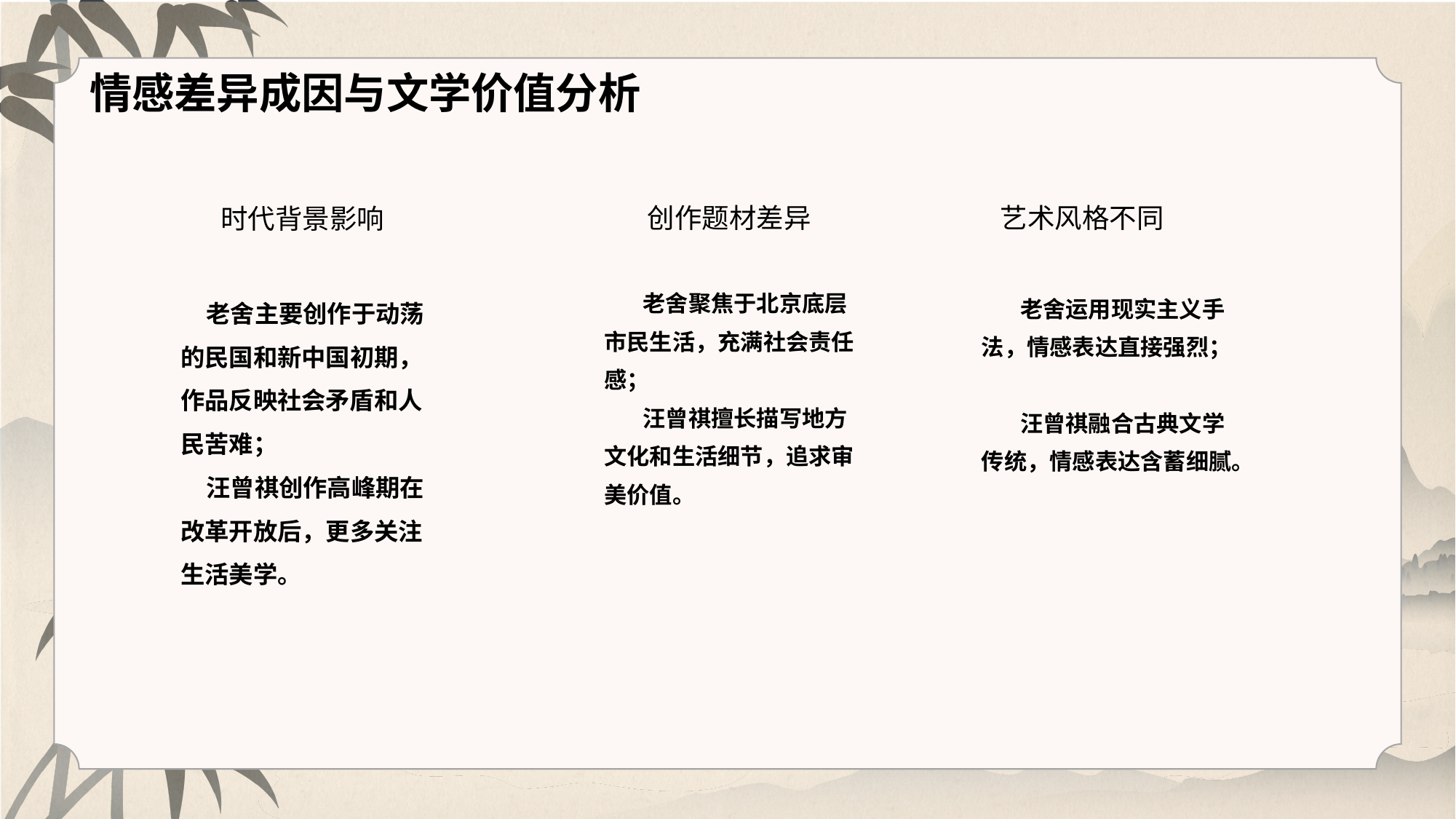

# 情感差异成因与文学价值分析
创作题材差异
艺术风格不同
时代背景影响
老舍聚焦于北京底层市民生活，充满社会责任感；
汪曾祺擅长描写地方文化和生活细节，追求审美价值。
老舍主要创作于动荡的民国和新中国初期，作品反映社会矛盾和人民苦难；
汪曾祺创作高峰期在改革开放后，更多关注生活美学。
老舍运用现实主义手法，情感表达直接强烈；
汪曾祺融合古典文学传统，情感表达含蓄细腻。